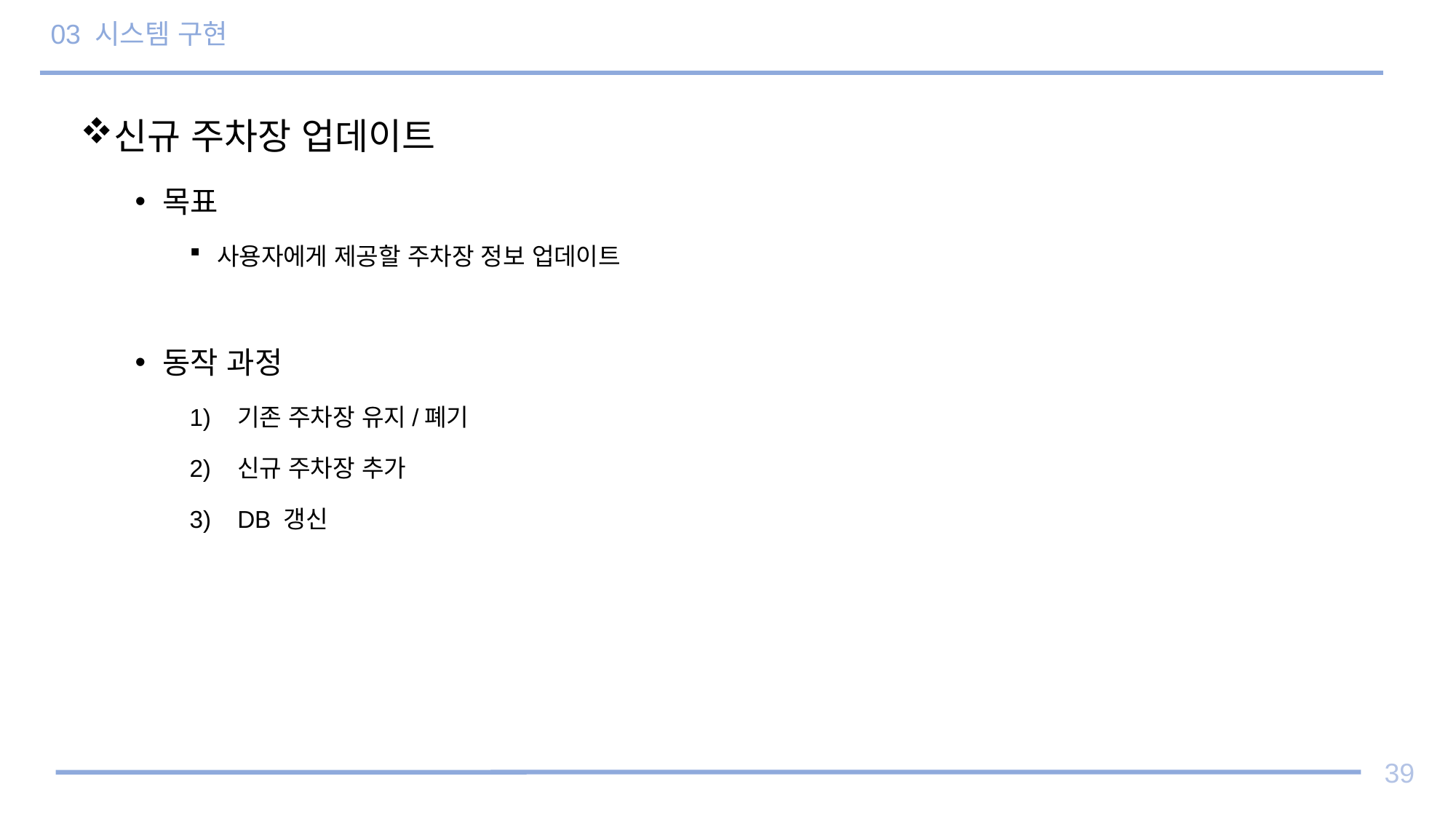

# 03 시스템 구현
신규 주차장 업데이트
목표
사용자에게 제공할 주차장 정보 업데이트

동작 과정
기존 주차장 유지/폐기
신규 주차장 추가
DB 갱신
39